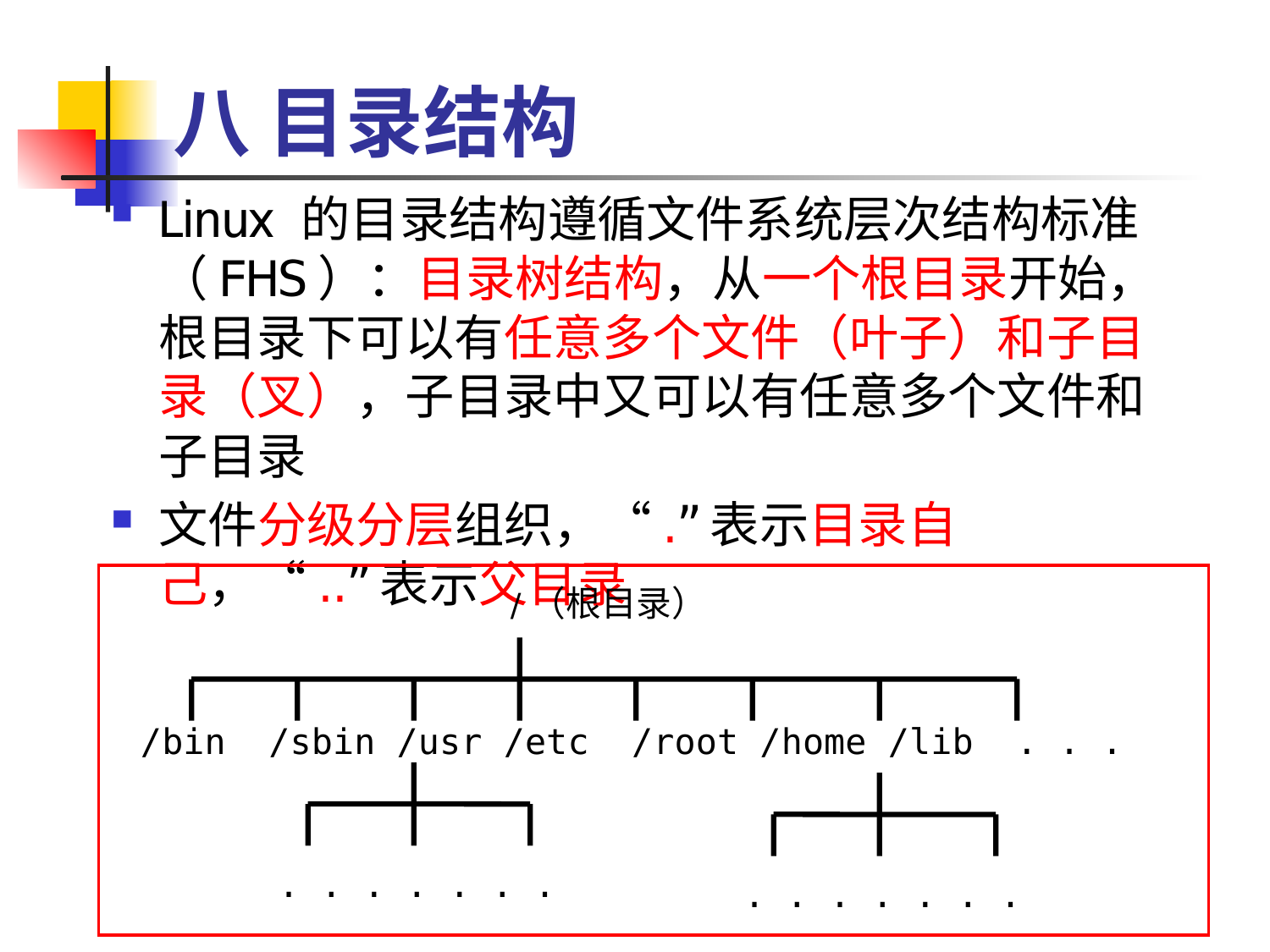

# 八 目录结构
Linux 的目录结构遵循文件系统层次结构标准（FHS）：目录树结构，从一个根目录开始，根目录下可以有任意多个文件（叶子）和子目录（叉），子目录中又可以有任意多个文件和子目录
文件分级分层组织，“.”表示目录自己，“..”表示父目录

/（根目录）

/bin  /sbin /usr /etc  /root /home /lib  . . .

. . . . . . .
. . . . . . .